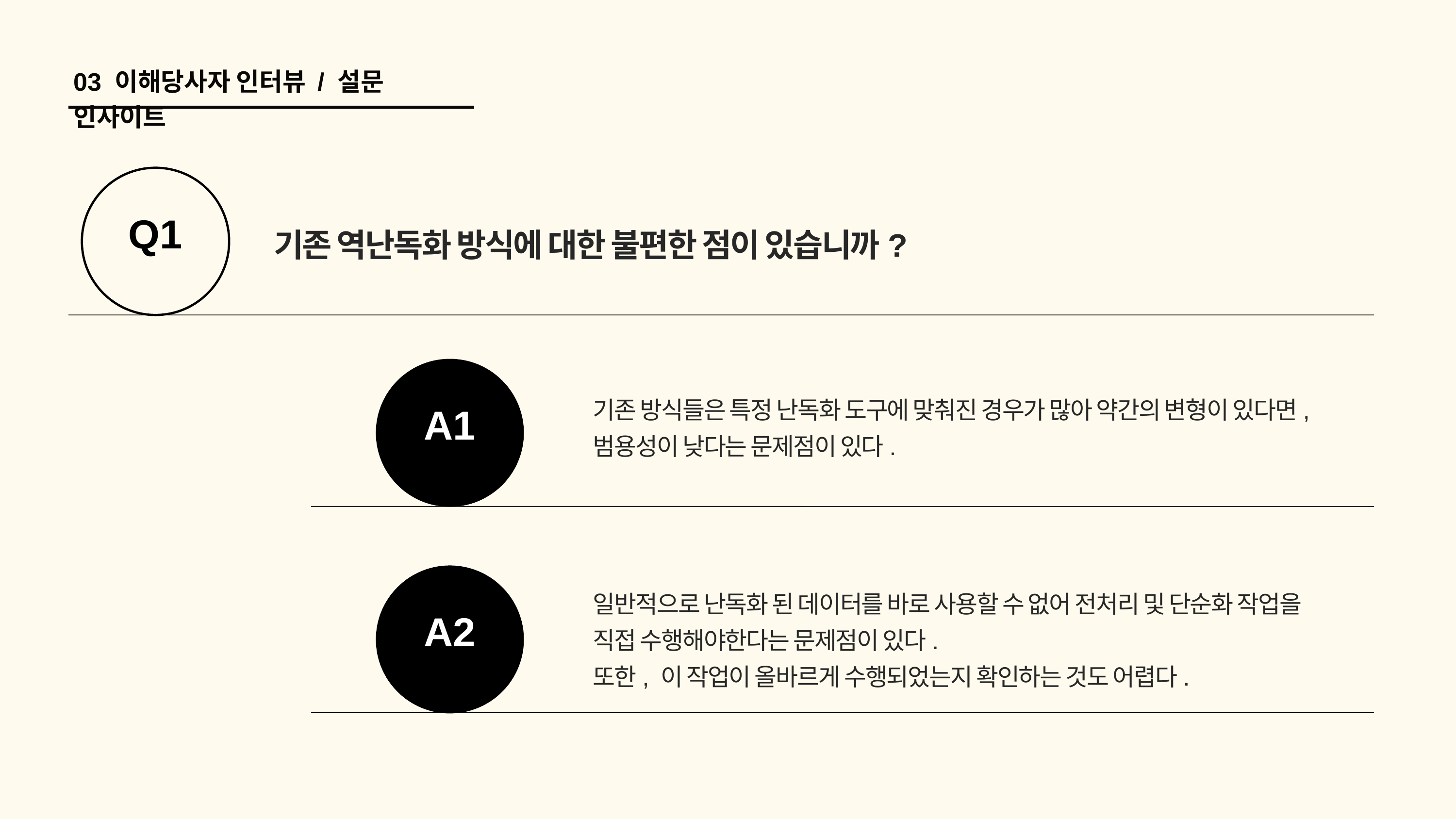

03 이해당사자 인터뷰 / 설문 인사이트

Q1
기존 역난독화 방식에 대한 불편한 점이 있습니까?

A1
기존 방식들은 특정 난독화 도구에 맞춰진 경우가 많아 약간의 변형이 있다면,
범용성이 낮다는 문제점이 있다.

A2
일반적으로 난독화 된 데이터를 바로 사용할 수 없어 전처리 및 단순화 작업을 직접 수행해야한다는 문제점이 있다.
또한, 이 작업이 올바르게 수행되었는지 확인하는 것도 어렵다.